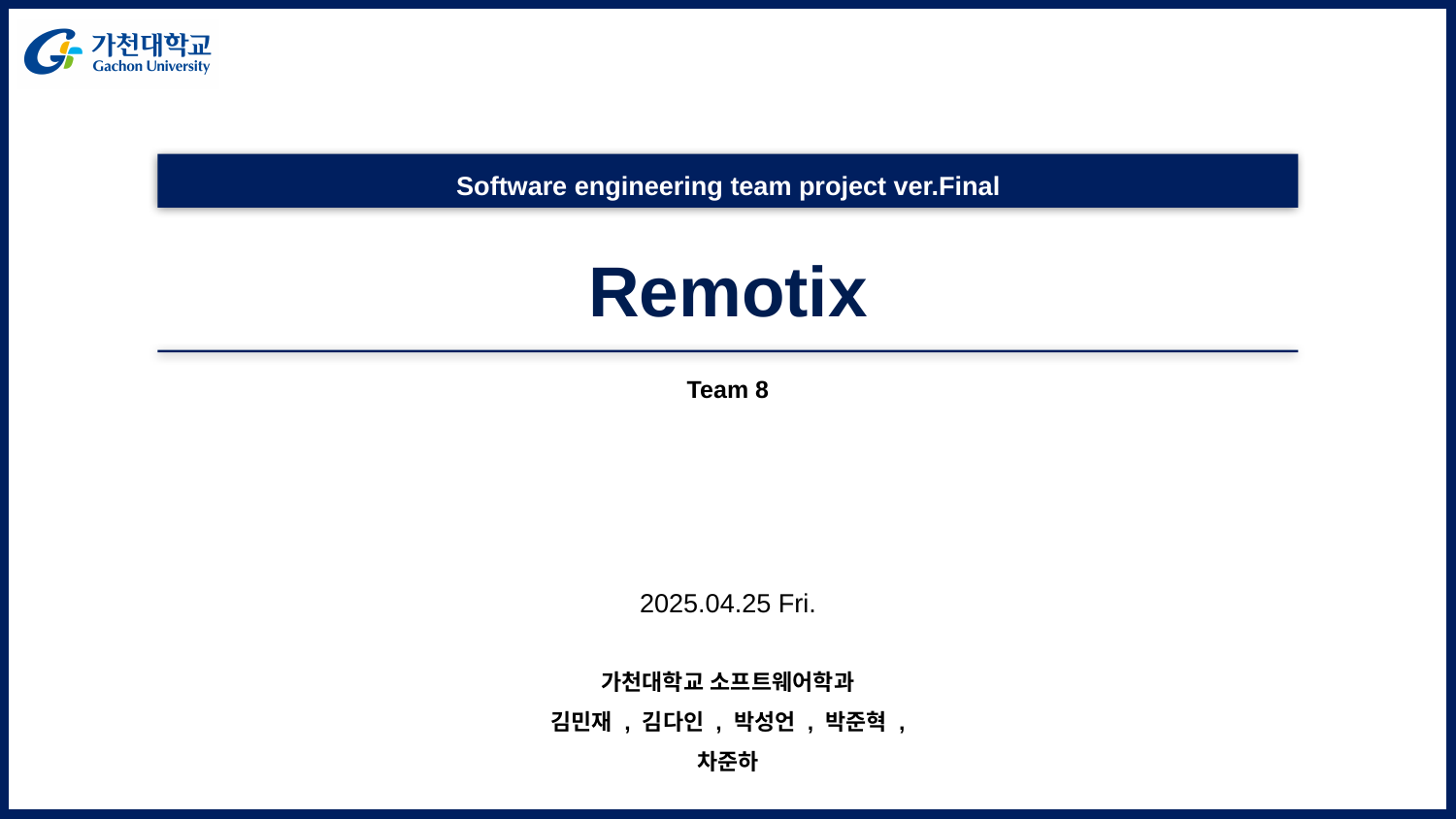

Software engineering team project ver.Final
# Remotix
Team 8
2025.04.25 Fri.
가천대학교 소프트웨어학과
김민재 , 김다인 , 박성언 , 박준혁 , 차준하